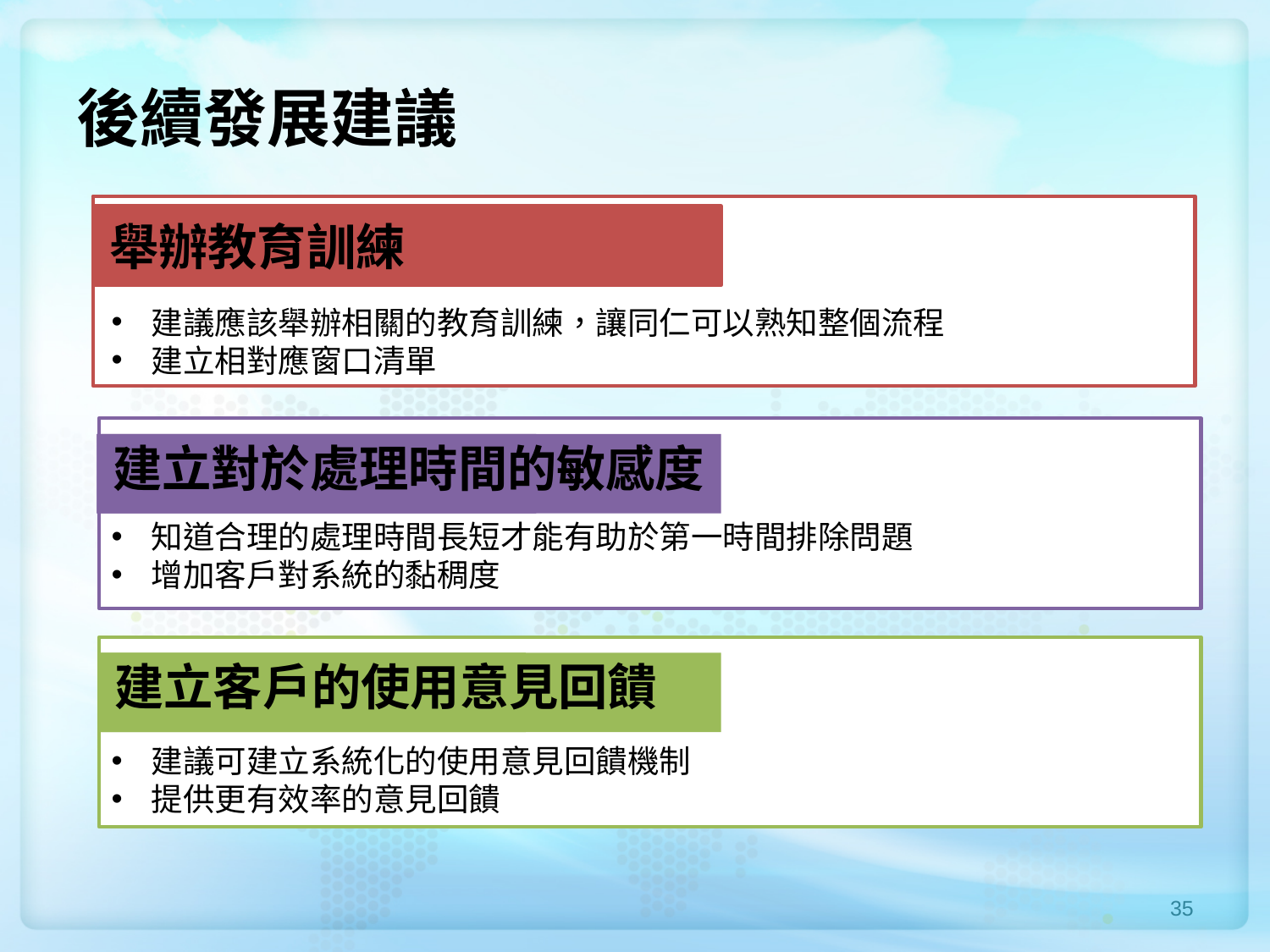

# 後續發展建議

舉辦教育訓練
建議應該舉辦相關的教育訓練，讓同仁可以熟知整個流程
建立相對應窗口清單

建立對於處理時間的敏感度

知道合理的處理時間長短才能有助於第一時間排除問題
增加客戶對系統的黏稠度

建立客戶的使用意見回饋

建議可建立系統化的使用意見回饋機制
提供更有效率的意見回饋
35